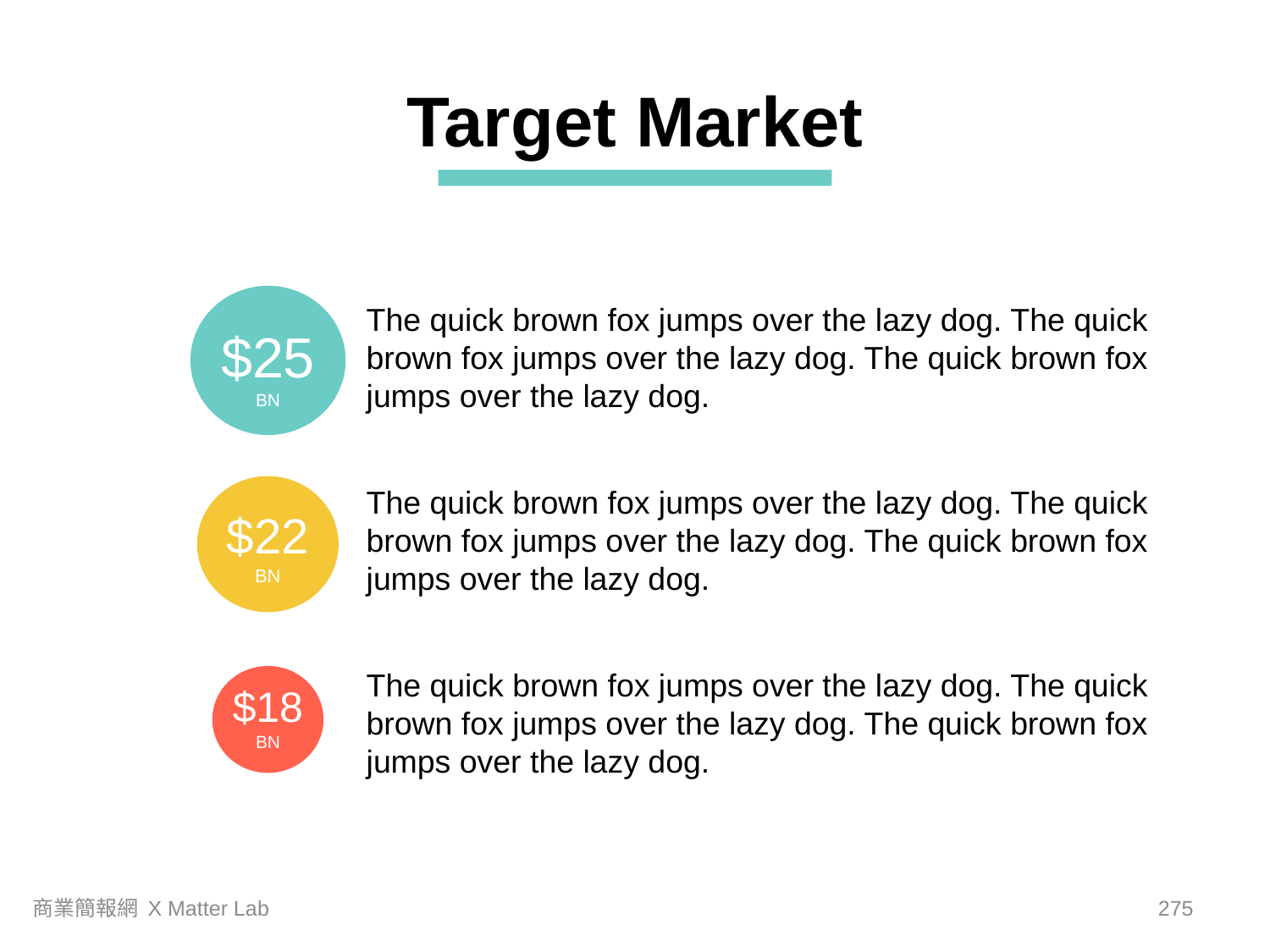

Target Market

The quick brown fox jumps over the lazy dog. The quick brown fox jumps over the lazy dog. The quick brown fox jumps over the lazy dog.
$25
BN

The quick brown fox jumps over the lazy dog. The quick brown fox jumps over the lazy dog. The quick brown fox jumps over the lazy dog.
$22
BN
The quick brown fox jumps over the lazy dog. The quick brown fox jumps over the lazy dog. The quick brown fox jumps over the lazy dog.

$18
BN
商業簡報網 X Matter Lab
275